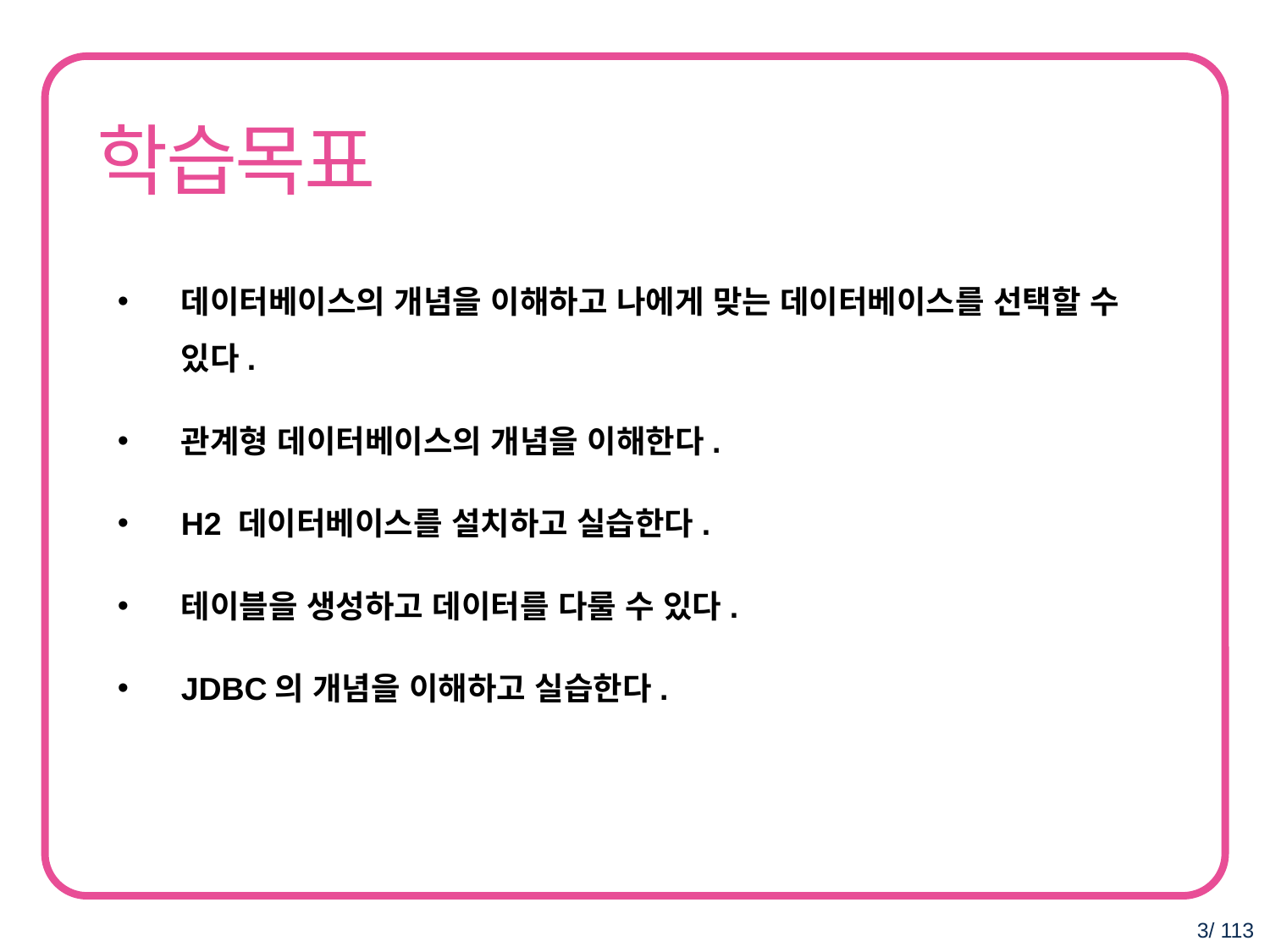

데이터베이스의 개념을 이해하고 나에게 맞는 데이터베이스를 선택할 수 있다.
관계형 데이터베이스의 개념을 이해한다.
H2 데이터베이스를 설치하고 실습한다.
테이블을 생성하고 데이터를 다룰 수 있다.
JDBC의 개념을 이해하고 실습한다.